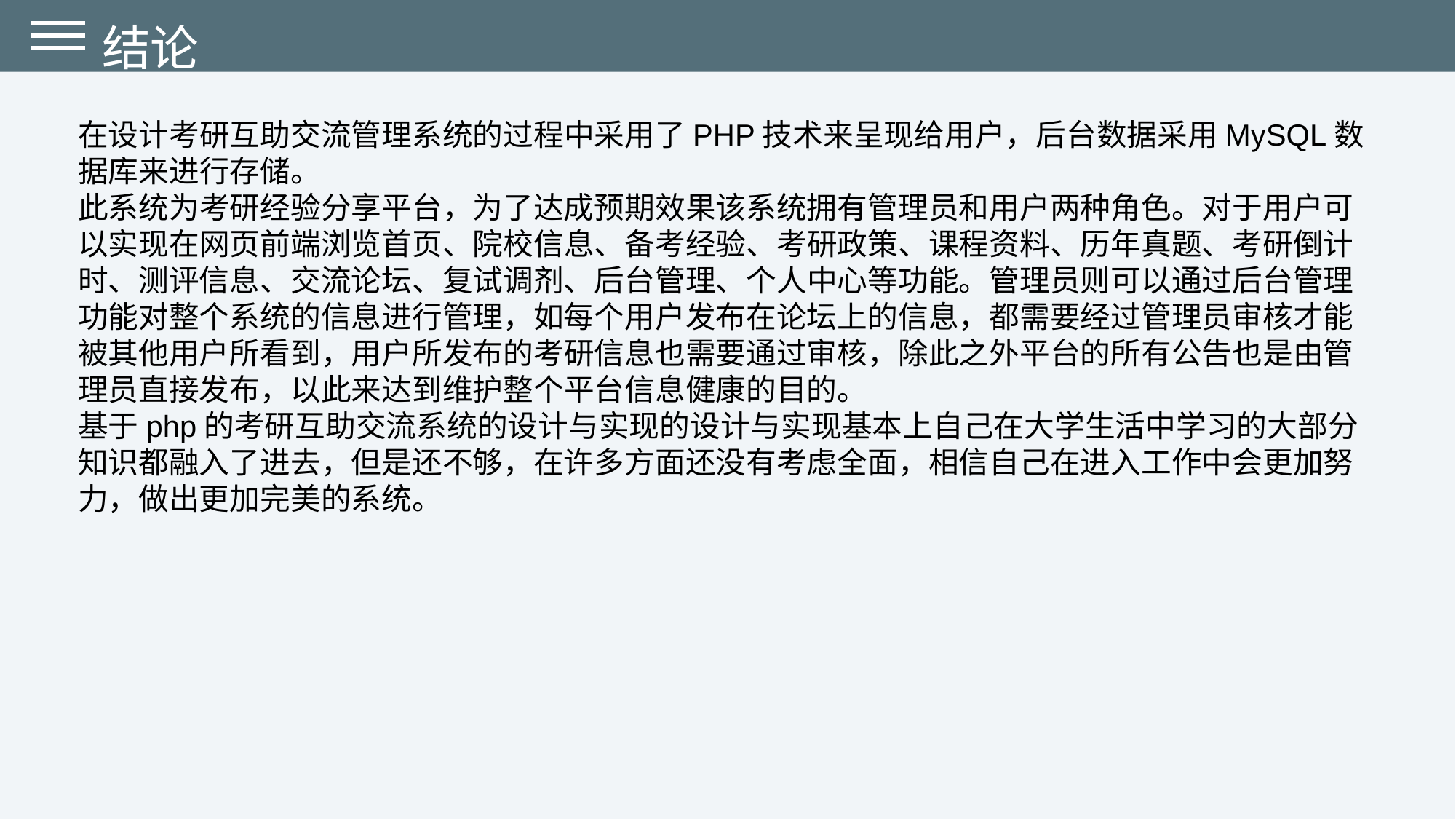

结论
在设计考研互助交流管理系统的过程中采用了PHP技术来呈现给用户，后台数据采用MySQL数据库来进行存储。
此系统为考研经验分享平台，为了达成预期效果该系统拥有管理员和用户两种角色。对于用户可以实现在网页前端浏览首页、院校信息、备考经验、考研政策、课程资料、历年真题、考研倒计时、测评信息、交流论坛、复试调剂、后台管理、个人中心等功能。管理员则可以通过后台管理功能对整个系统的信息进行管理，如每个用户发布在论坛上的信息，都需要经过管理员审核才能被其他用户所看到，用户所发布的考研信息也需要通过审核，除此之外平台的所有公告也是由管理员直接发布，以此来达到维护整个平台信息健康的目的。
基于php的考研互助交流系统的设计与实现的设计与实现基本上自己在大学生活中学习的大部分知识都融入了进去，但是还不够，在许多方面还没有考虑全面，相信自己在进入工作中会更加努力，做出更加完美的系统。